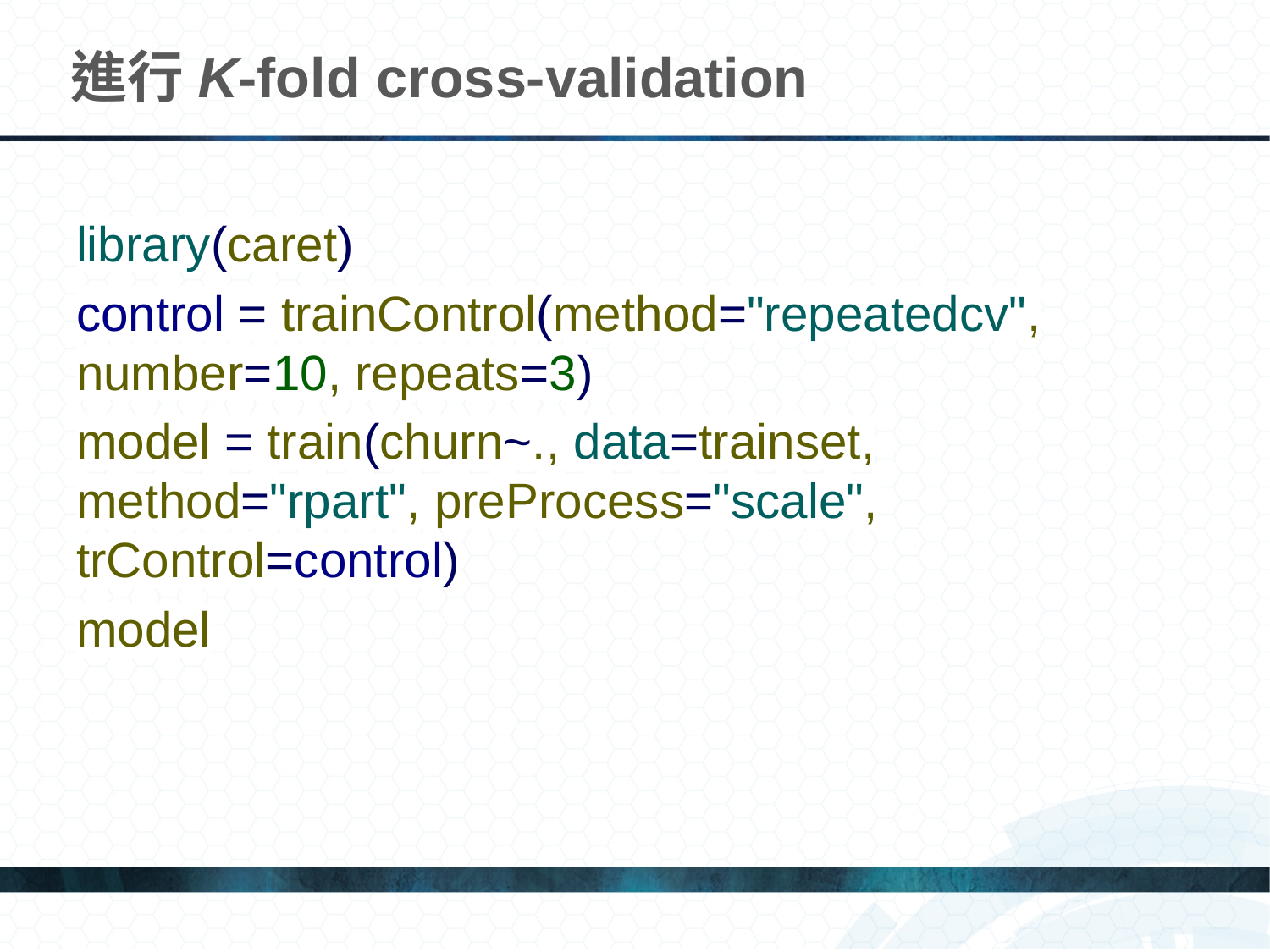

# 進行K-fold cross-validation
library(caret)
control = trainControl(method="repeatedcv", number=10, repeats=3)
model = train(churn~., data=trainset, method="rpart", preProcess="scale", trControl=control)
model